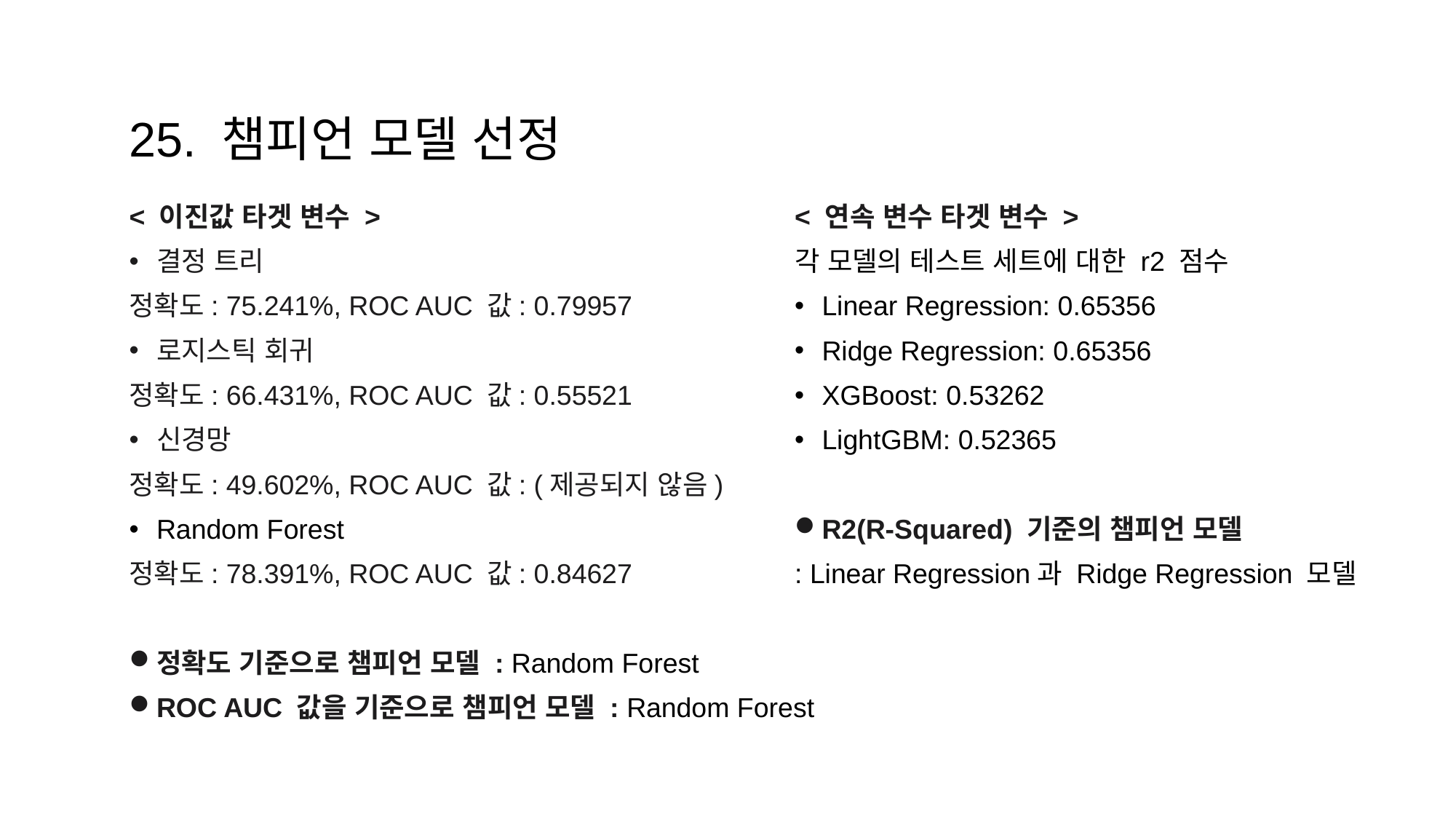

25. 챔피언 모델 선정
< 연속 변수 타겟 변수 >
각 모델의 테스트 세트에 대한 r2 점수
Linear Regression: 0.65356
Ridge Regression: 0.65356
XGBoost: 0.53262
LightGBM: 0.52365

R2(R-Squared) 기준의 챔피언 모델
: Linear Regression과 Ridge Regression 모델

< 이진값 타겟 변수 >
결정 트리
정확도: 75.241%, ROC AUC 값: 0.79957
로지스틱 회귀
정확도: 66.431%, ROC AUC 값: 0.55521
신경망
정확도: 49.602%, ROC AUC 값: (제공되지 않음)
Random Forest
정확도: 78.391%, ROC AUC 값: 0.84627

정확도 기준으로 챔피언 모델 : Random Forest
ROC AUC 값을 기준으로 챔피언 모델 : Random Forest